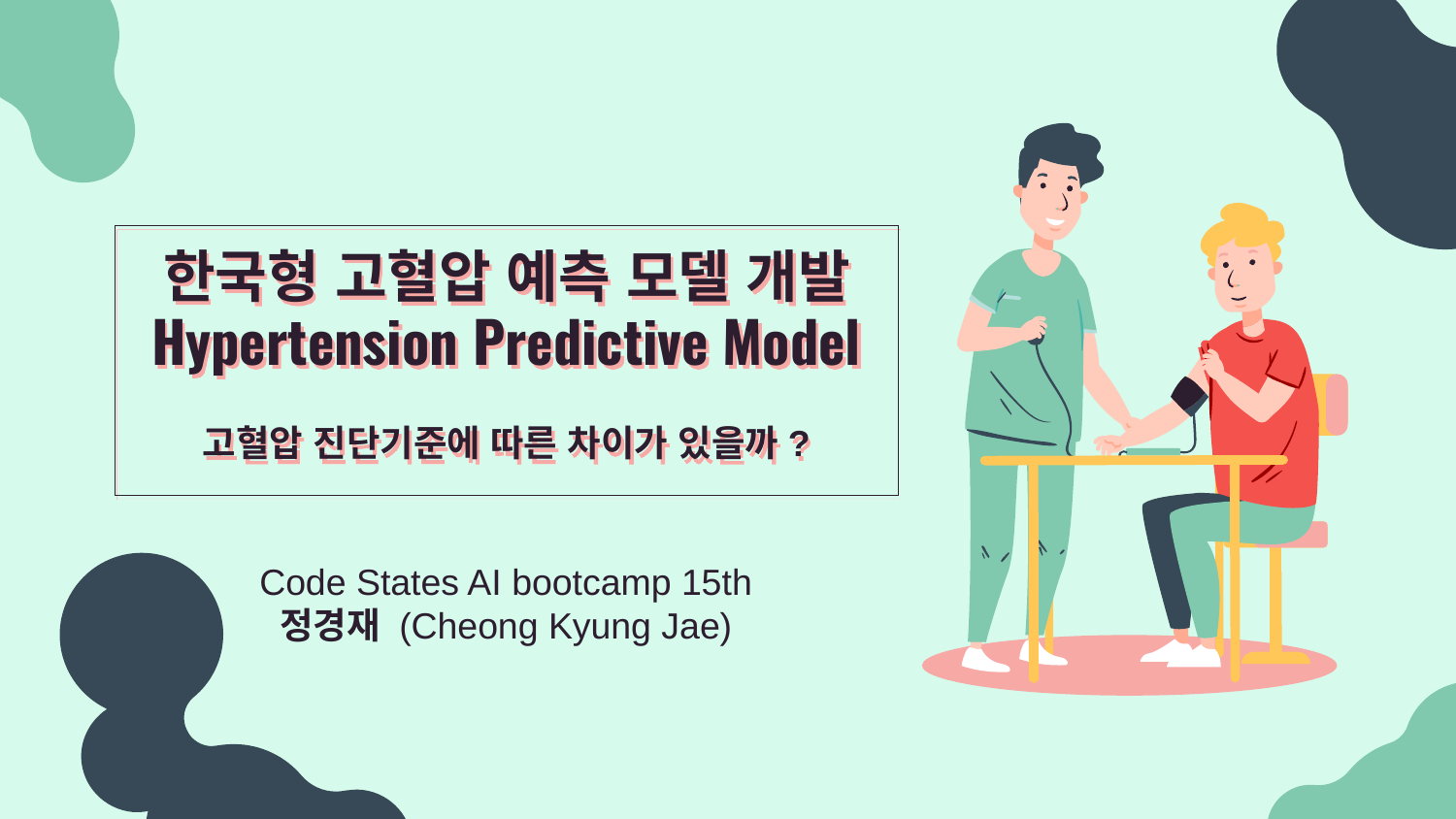

# 한국형 고혈압 예측 모델 개발 Hypertension Predictive Model 고혈압 진단기준에 따른 차이가 있을까?
Code States AI bootcamp 15th
정경재 (Cheong Kyung Jae)